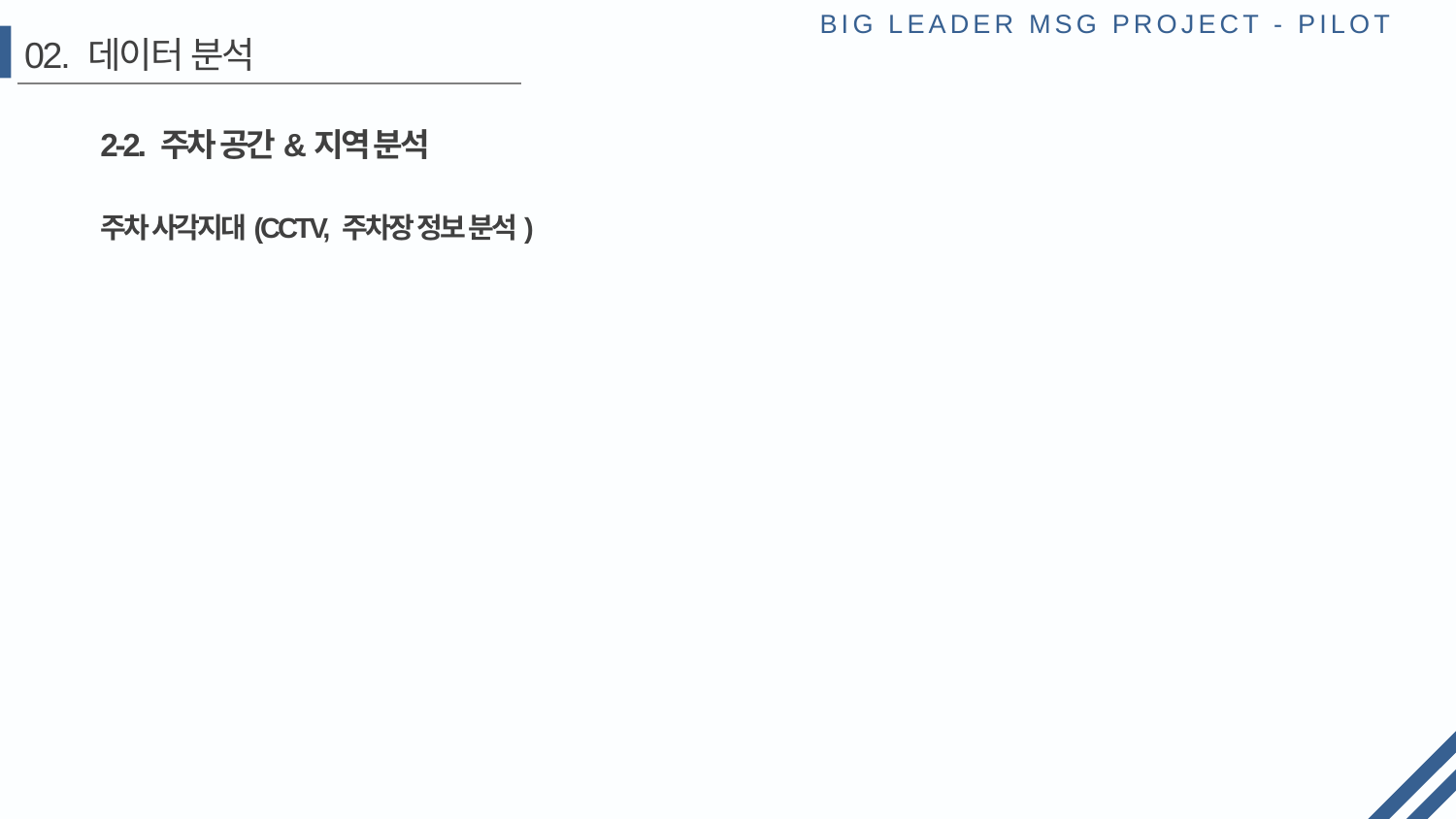

# 02. 데이터 분석
2-2. 주차 공간&지역 분석
주차 사각지대(CCTV, 주차장 정보 분석)